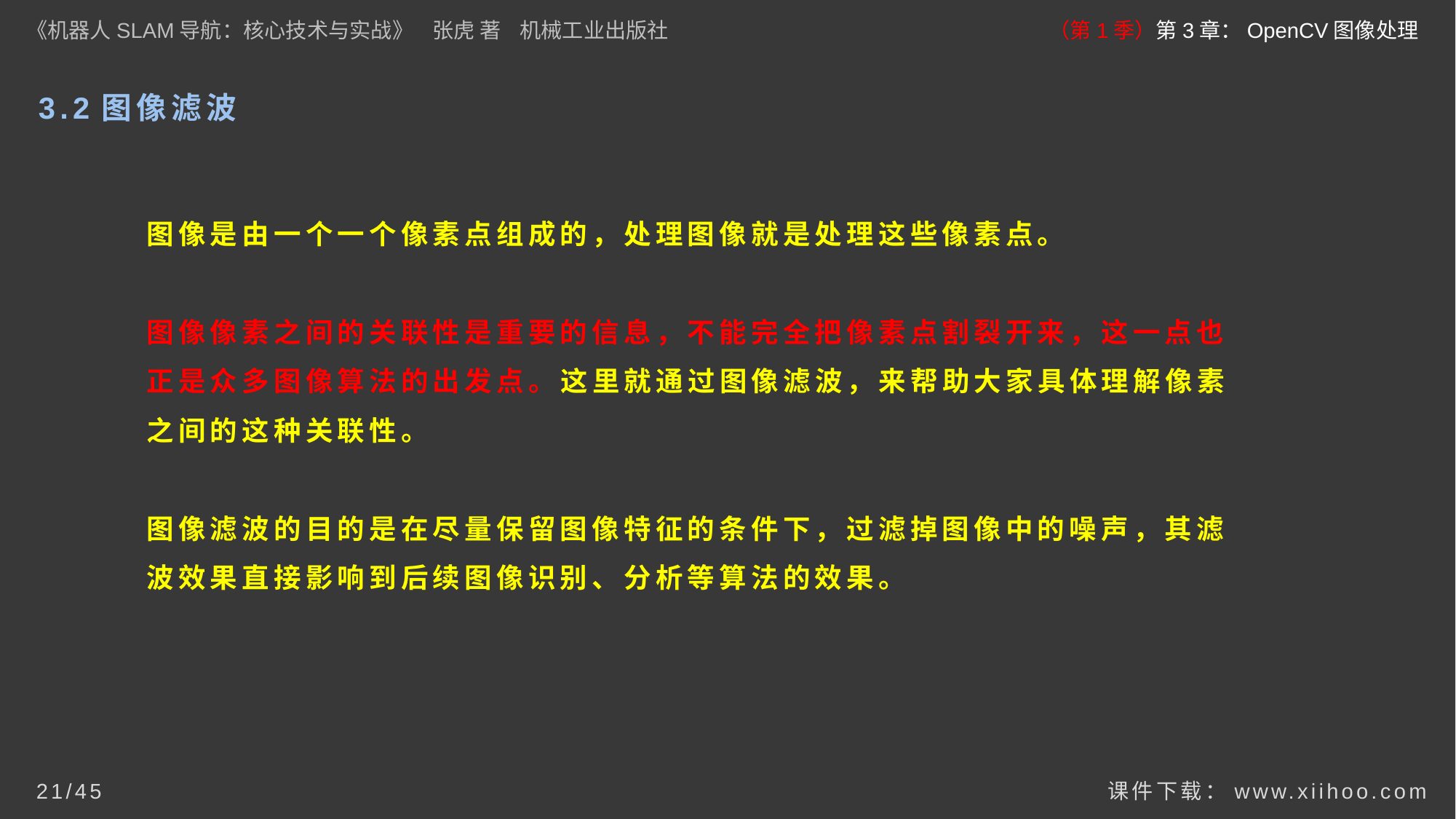

《机器人SLAM导航：核心技术与实战》    张虎 著    机械工业出版社
（第1季）第3章：OpenCV图像处理
# 3.2图像滤波
图像是由一个一个像素点组成的，处理图像就是处理这些像素点。

图像像素之间的关联性是重要的信息，不能完全把像素点割裂开来，这一点也正是众多图像算法的出发点。这里就通过图像滤波，来帮助大家具体理解像素之间的这种关联性。

图像滤波的目的是在尽量保留图像特征的条件下，过滤掉图像中的噪声，其滤波效果直接影响到后续图像识别、分析等算法的效果。
课件下载：www.xiihoo.com
21/45